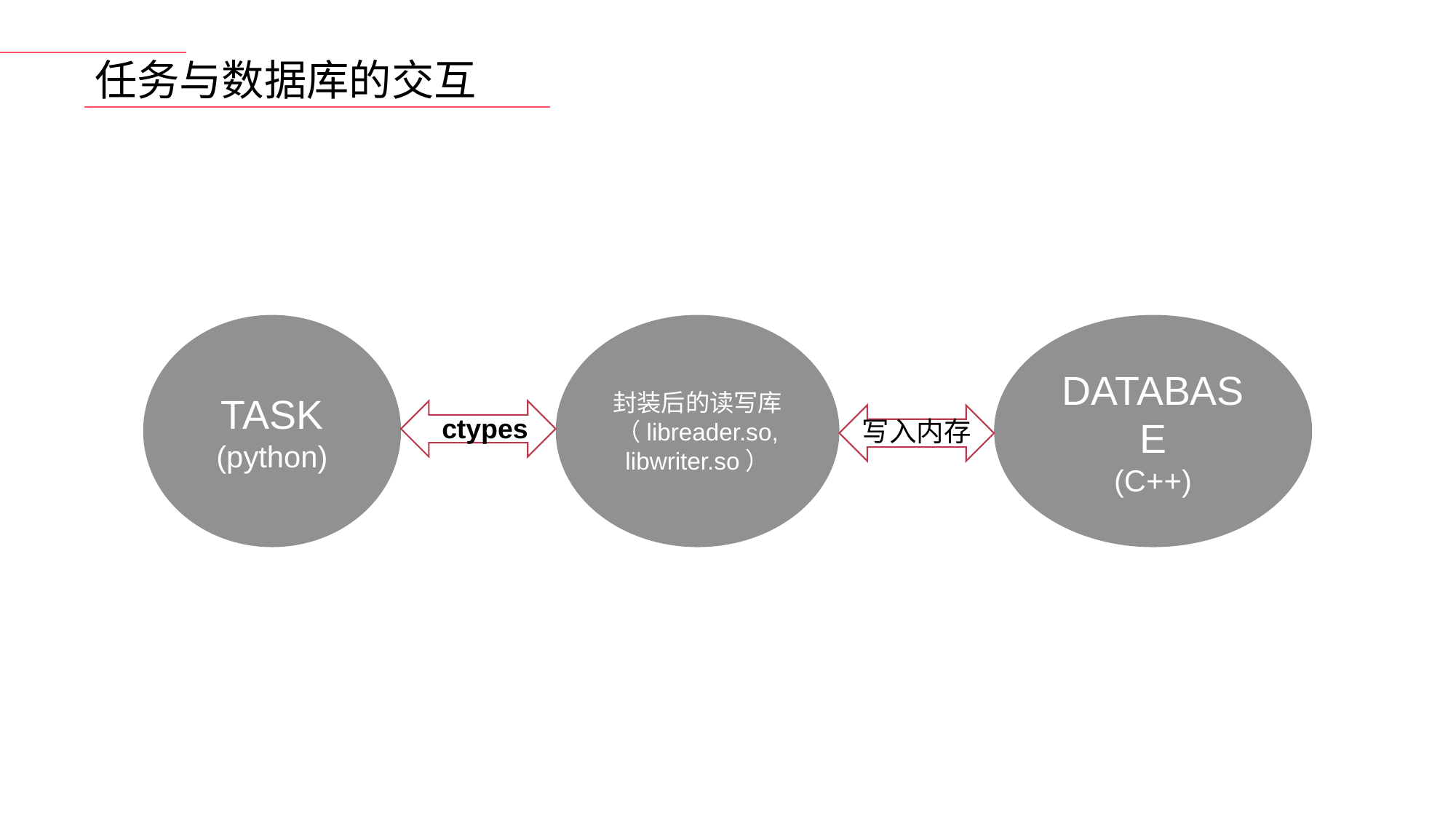

任务与数据库的交互
TASK
(python)
封装后的读写库
（libreader.so, libwriter.so）
DATABASE
(C++)

ctypes

写入内存